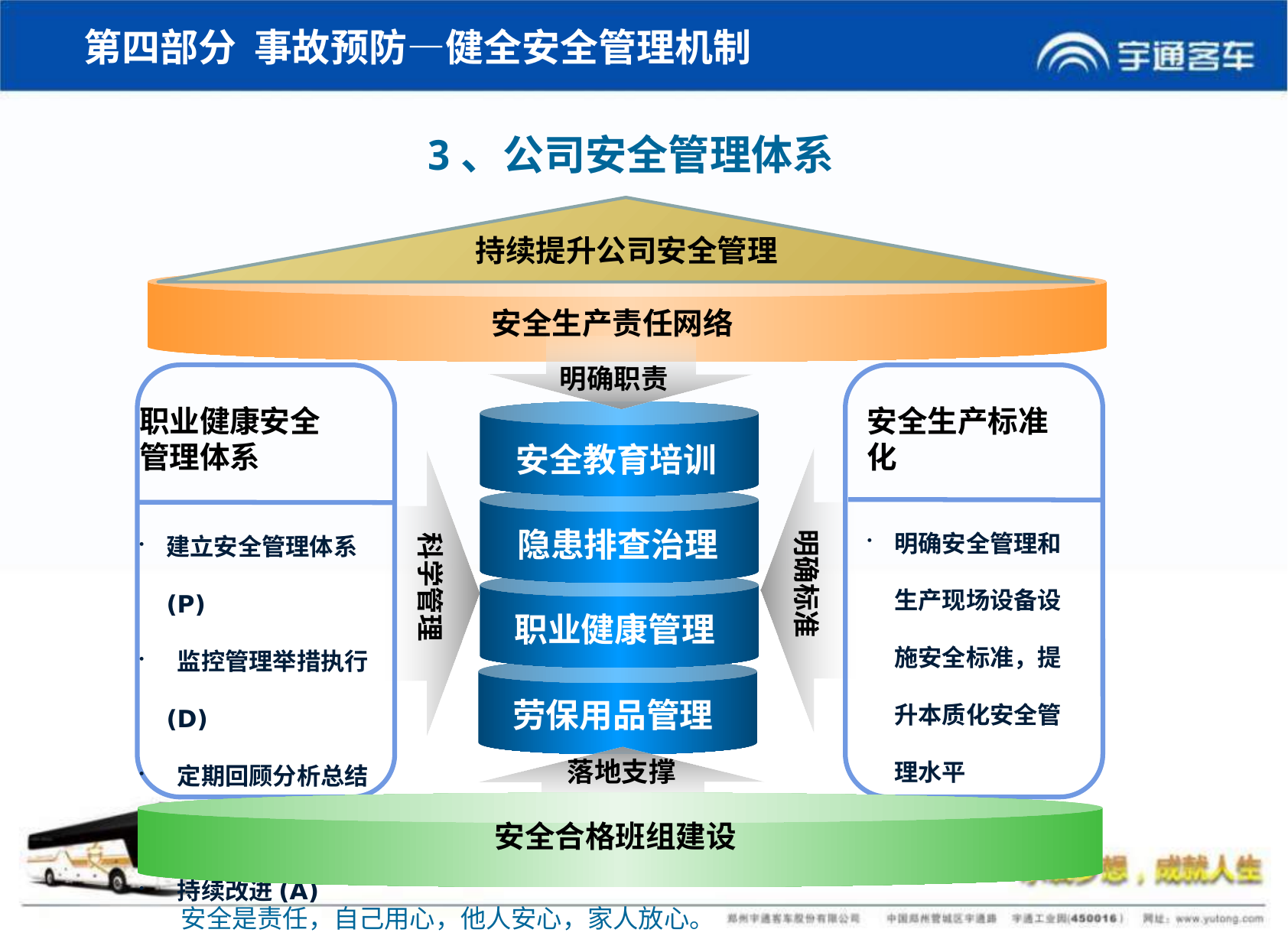

第四部分  事故预防—健全安全管理机制
3、公司安全管理体系

持续提升公司安全管理

安全生产责任网络

明确职责

职业健康安全
管理体系

建立安全管理体系(P)
 监控管理举措执行(D)
 定期回顾分析总结(C)
 持续改进(A)

安全生产标准化

明确安全管理和生产现场设备设施安全标准，提升本质化安全管理水平

安全教育培训

隐患排查治理
明确标准
科学管理

职业健康管理

劳保用品管理

落地支撑

安全合格班组建设